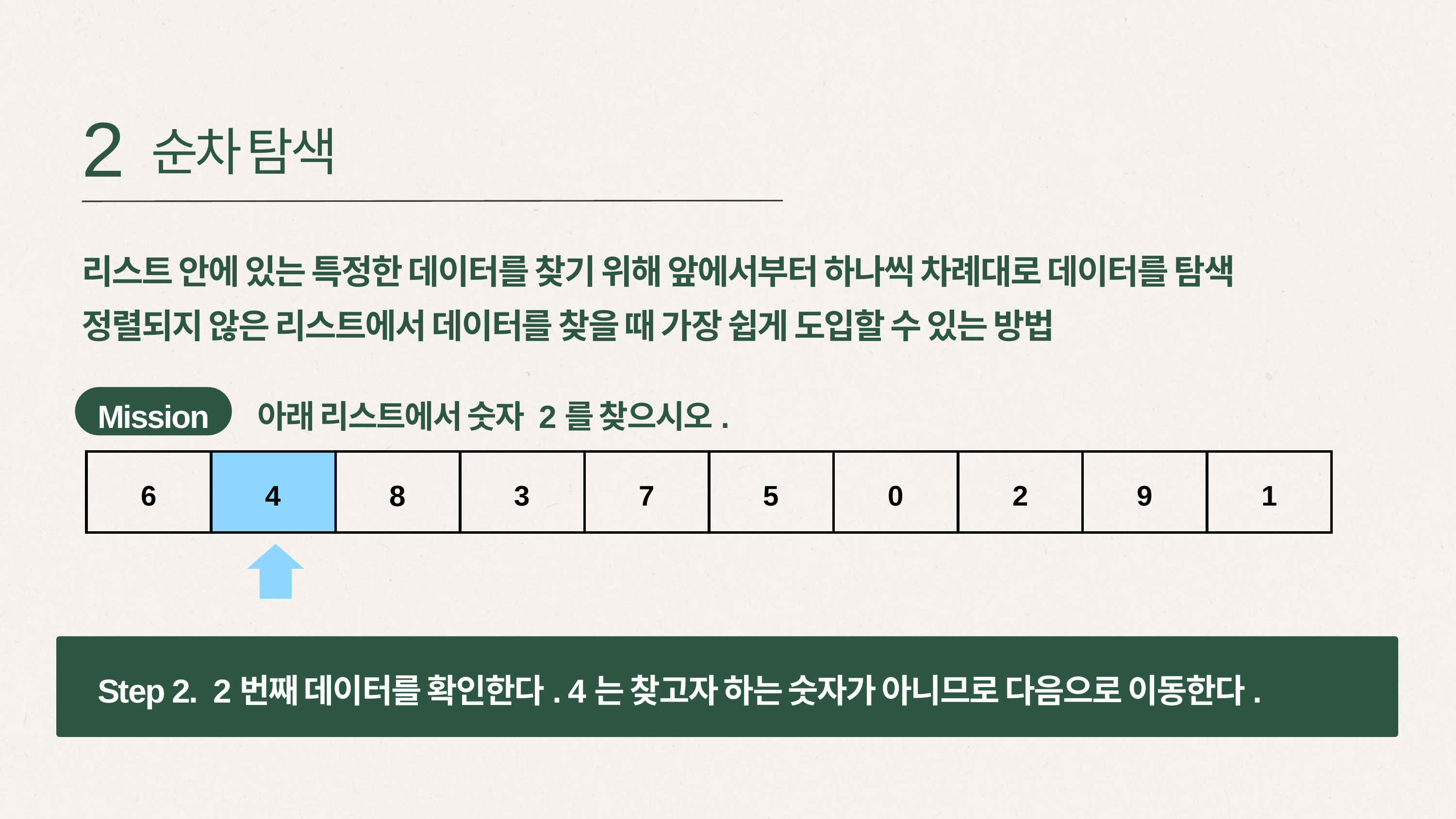

2
순차 탐색

리스트 안에 있는 특정한 데이터를 찾기 위해 앞에서부터 하나씩 차례대로 데이터를 탐색
정렬되지 않은 리스트에서 데이터를 찾을 때 가장 쉽게 도입할 수 있는 방법
 Mission     아래 리스트에서 숫자 2를 찾으시오.

| 6 | 4 | 8 | 3 | 7 | 5 | 0 | 2 | 9 | 1 |
| --- | --- | --- | --- | --- | --- | --- | --- | --- | --- |

Step 2.  2번째 데이터를 확인한다. 4는 찾고자 하는 숫자가 아니므로 다음으로 이동한다.